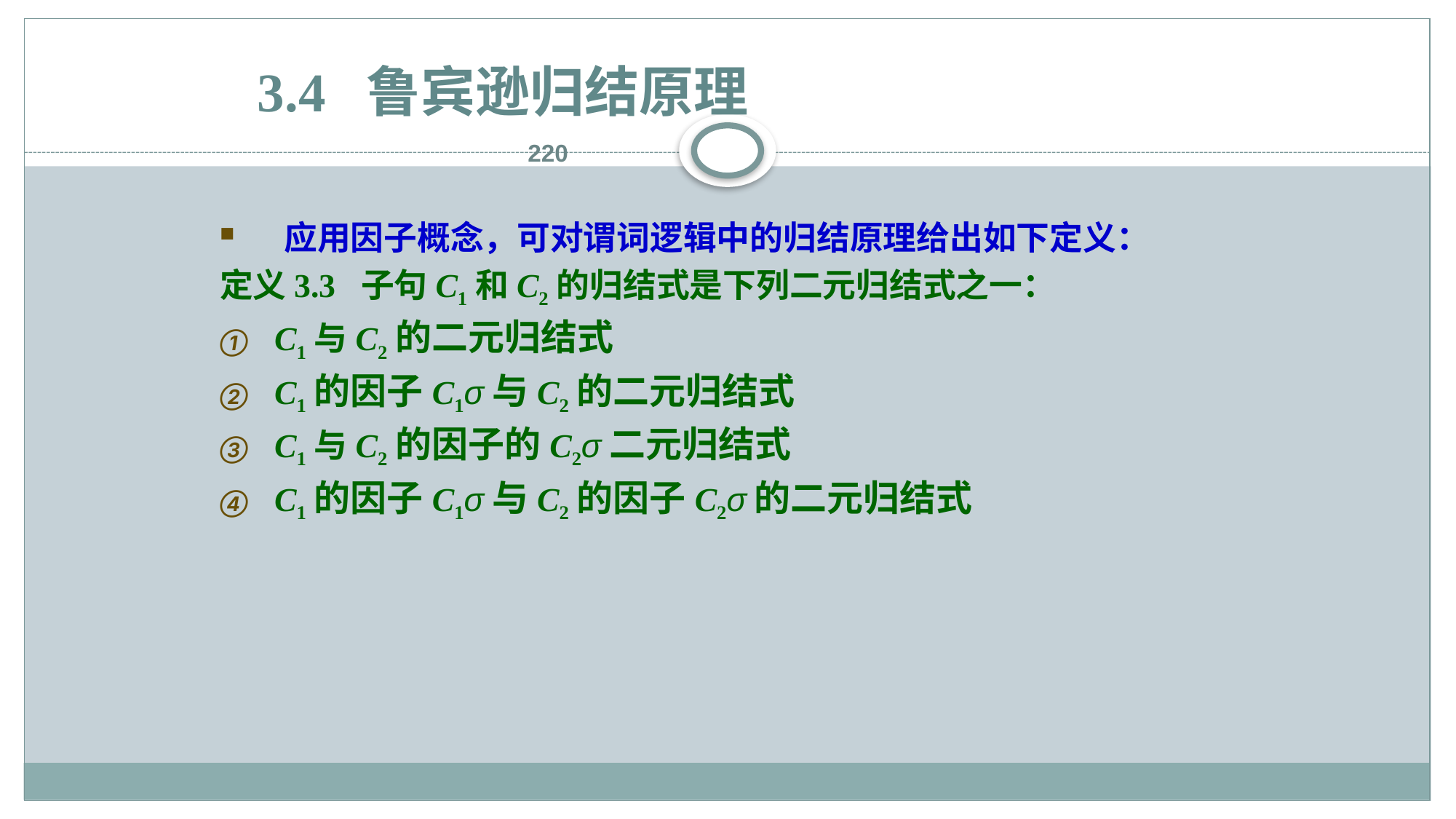

3.4  鲁宾逊归结原理
220
  应用因子概念，可对谓词逻辑中的归结原理给出如下定义：
定义3.3  子句C1和C2的归结式是下列二元归结式之一：
C1与C2的二元归结式
C1的因子C1σ与C2的二元归结式
C1与C2的因子的C2σ二元归结式
C1的因子C1σ与C2的因子C2σ的二元归结式